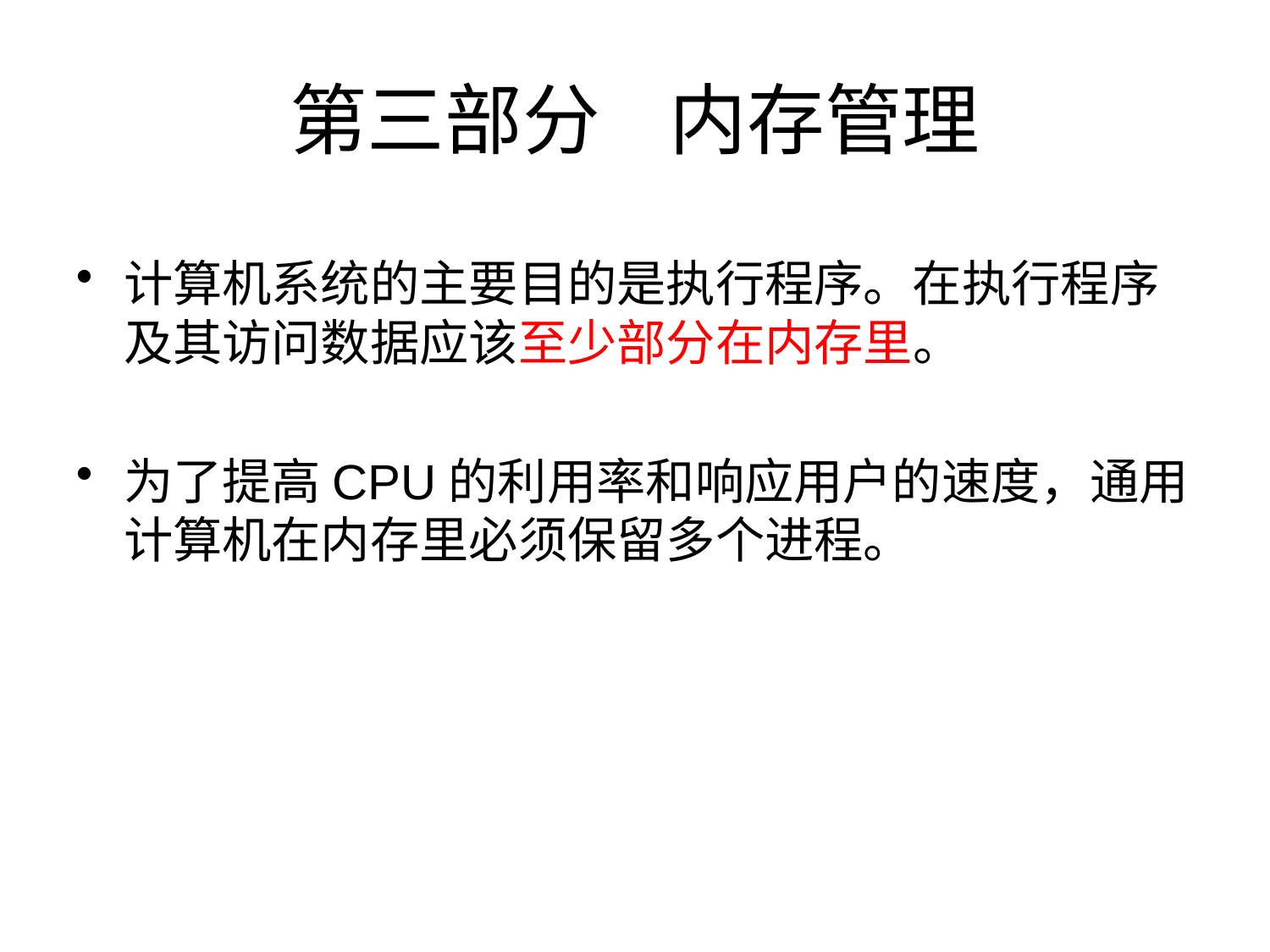

# 第三部分    内存管理

计算机系统的主要目的是执行程序。在执行程序及其访问数据应该至少部分在内存里。

为了提高CPU的利用率和响应用户的速度，通用计算机在内存里必须保留多个进程。